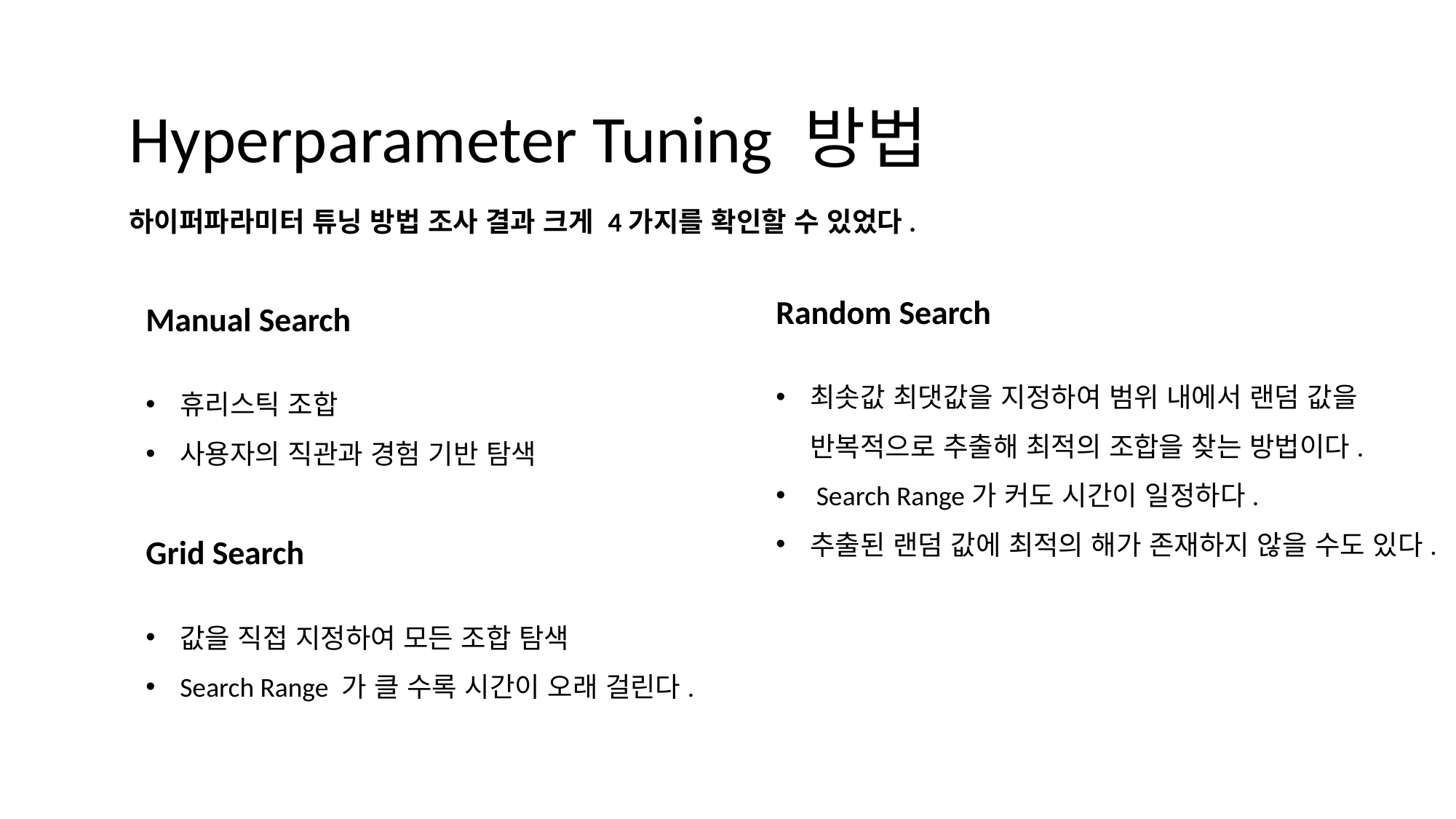

#
Hyperparameter Tuning 방법
하이퍼파라미터 튜닝 방법 조사 결과 크게 4가지를 확인할 수 있었다.
Random Search

최솟값 최댓값을 지정하여 범위 내에서 랜덤 값을 반복적으로 추출해 최적의 조합을 찾는 방법이다.
 Search Range가 커도 시간이 일정하다.
추출된 랜덤 값에 최적의 해가 존재하지 않을 수도 있다.
Manual Search

휴리스틱 조합
사용자의 직관과 경험 기반 탐색
Grid Search

값을 직접 지정하여 모든 조합 탐색
Search Range 가 클 수록 시간이 오래 걸린다.